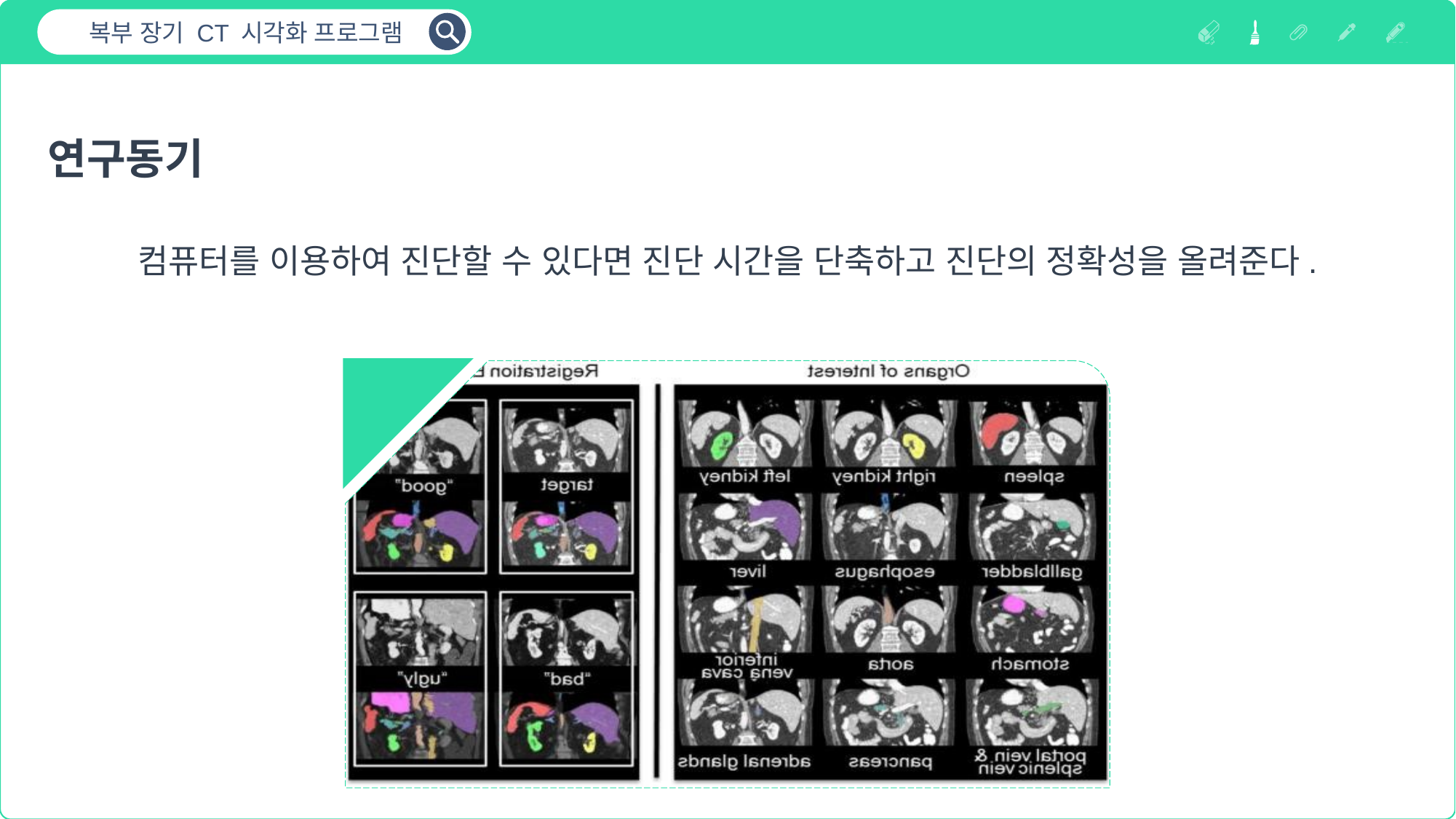

복부 장기 CT 시각화 프로그램

연구동기
컴퓨터를 이용하여 진단할 수 있다면 진단 시간을 단축하고 진단의 정확성을 올려준다.